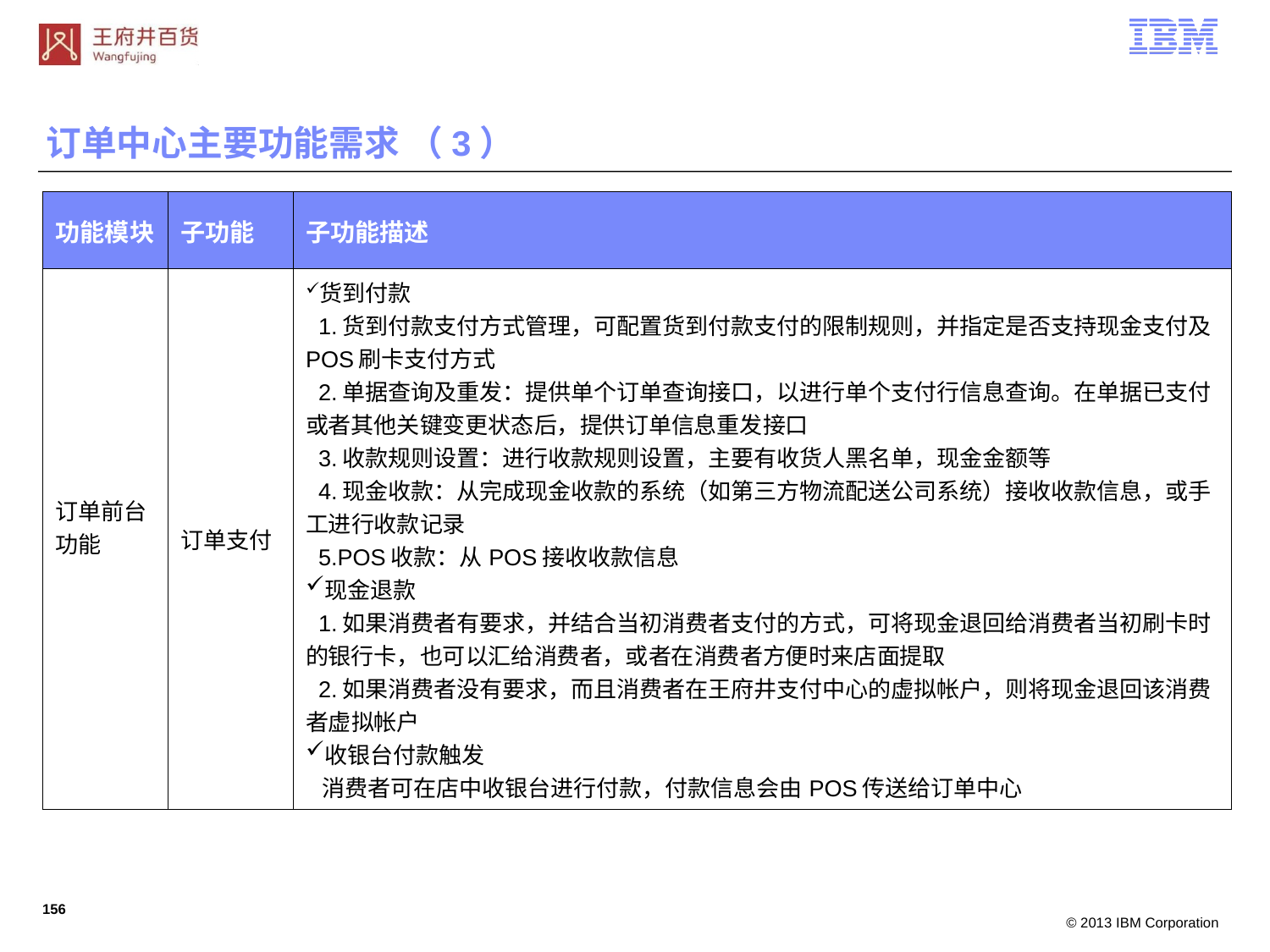

订单中心主要功能需求 （3）
| 功能模块 | 子功能 | 子功能描述 |
| --- | --- | --- |
| 订单前台功能 | 订单支付 | 货到付款 1.货到付款支付方式管理，可配置货到付款支付的限制规则，并指定是否支持现金支付及POS刷卡支付方式 2.单据查询及重发：提供单个订单查询接口，以进行单个支付行信息查询。在单据已支付或者其他关键变更状态后，提供订单信息重发接口 3.收款规则设置：进行收款规则设置，主要有收货人黑名单，现金金额等 4.现金收款：从完成现金收款的系统（如第三方物流配送公司系统）接收收款信息，或手工进行收款记录 5.POS收款：从POS接收收款信息 现金退款 1.如果消费者有要求，并结合当初消费者支付的方式，可将现金退回给消费者当初刷卡时的银行卡，也可以汇给消费者，或者在消费者方便时来店面提取 2.如果消费者没有要求，而且消费者在王府井支付中心的虚拟帐户，则将现金退回该消费者虚拟帐户 收银台付款触发 消费者可在店中收银台进行付款，付款信息会由POS传送给订单中心 |
156